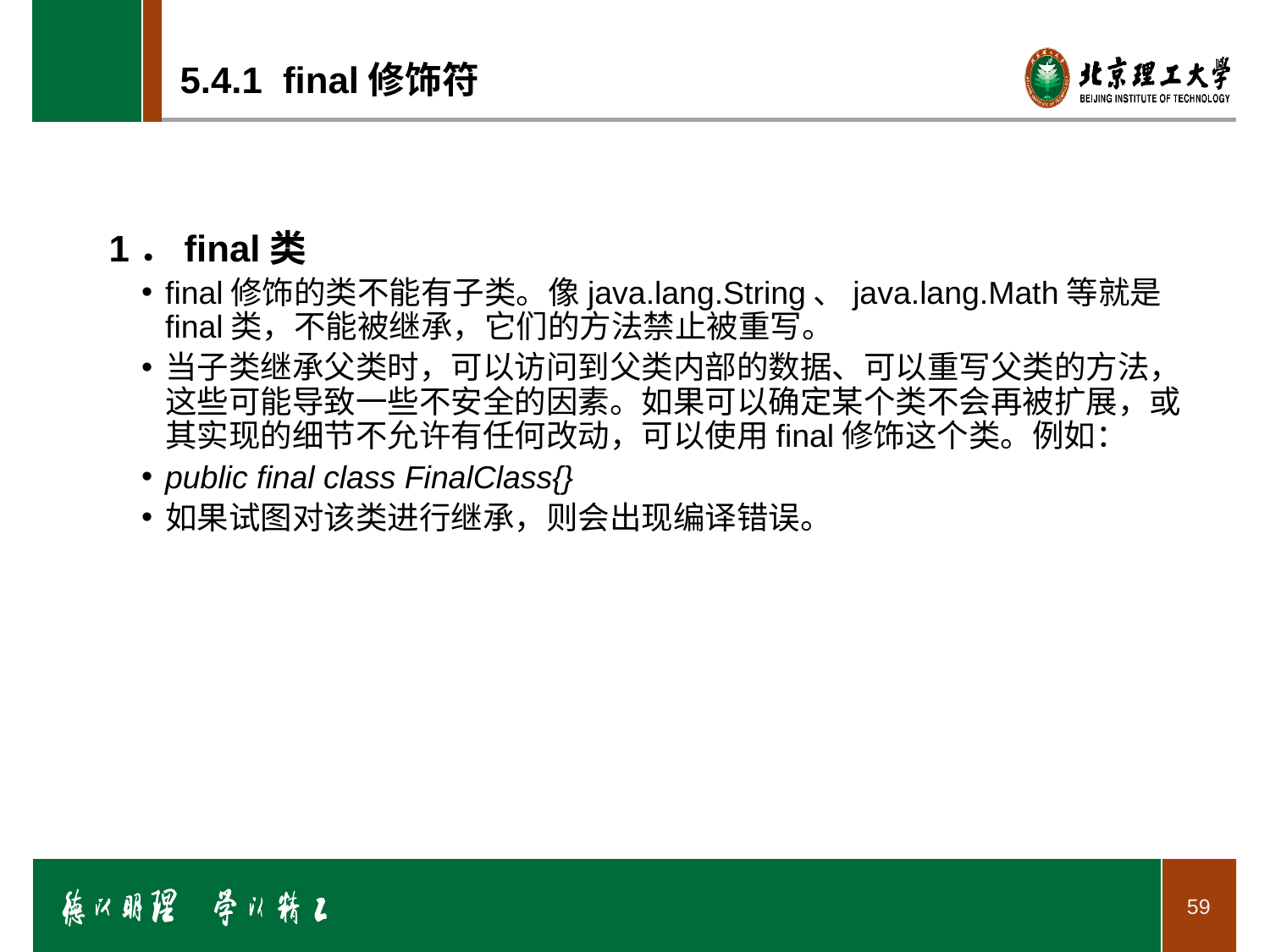

# 5.4.1  final修饰符
1．final类
final修饰的类不能有子类。像java.lang.String、java.lang.Math等就是final类，不能被继承，它们的方法禁止被重写。
当子类继承父类时，可以访问到父类内部的数据、可以重写父类的方法，这些可能导致一些不安全的因素。如果可以确定某个类不会再被扩展，或其实现的细节不允许有任何改动，可以使用final修饰这个类。例如：
public final class FinalClass{}
如果试图对该类进行继承，则会出现编译错误。